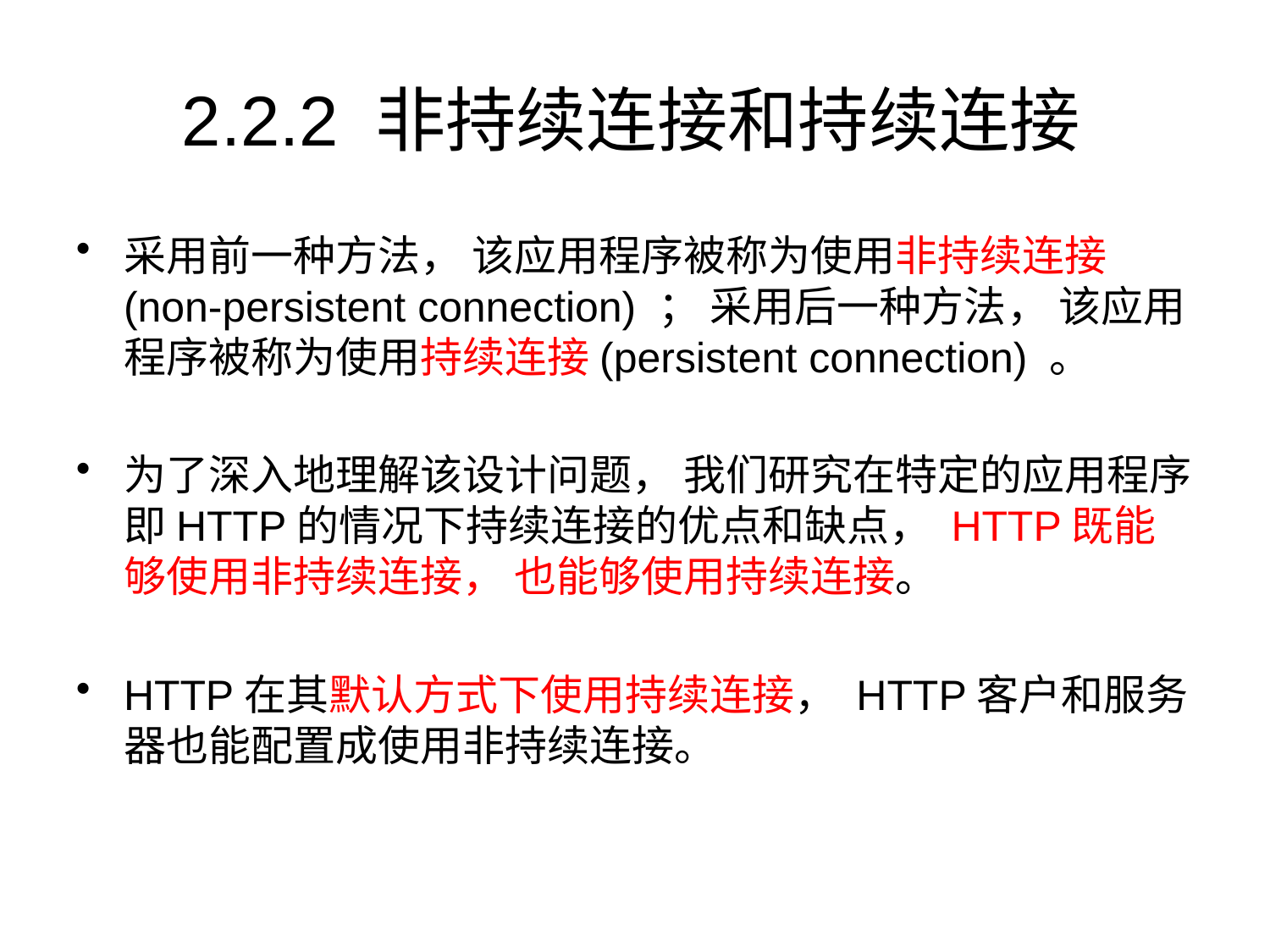

# 2.2.2 非持续连接和持续连接
采用前一种方法， 该应用程序被称为使用非持续连接(non-persistent connection) ； 采用后一种方法， 该应用程序被称为使用持续连接(persistent connection) 。

为了深入地理解该设计问题， 我们研究在特定的应用程序即HTTP的情况下持续连接的优点和缺点， HTTP既能够使用非持续连接， 也能够使用持续连接。

HTTP在其默认方式下使用持续连接， HTTP客户和服务器也能配置成使用非持续连接。